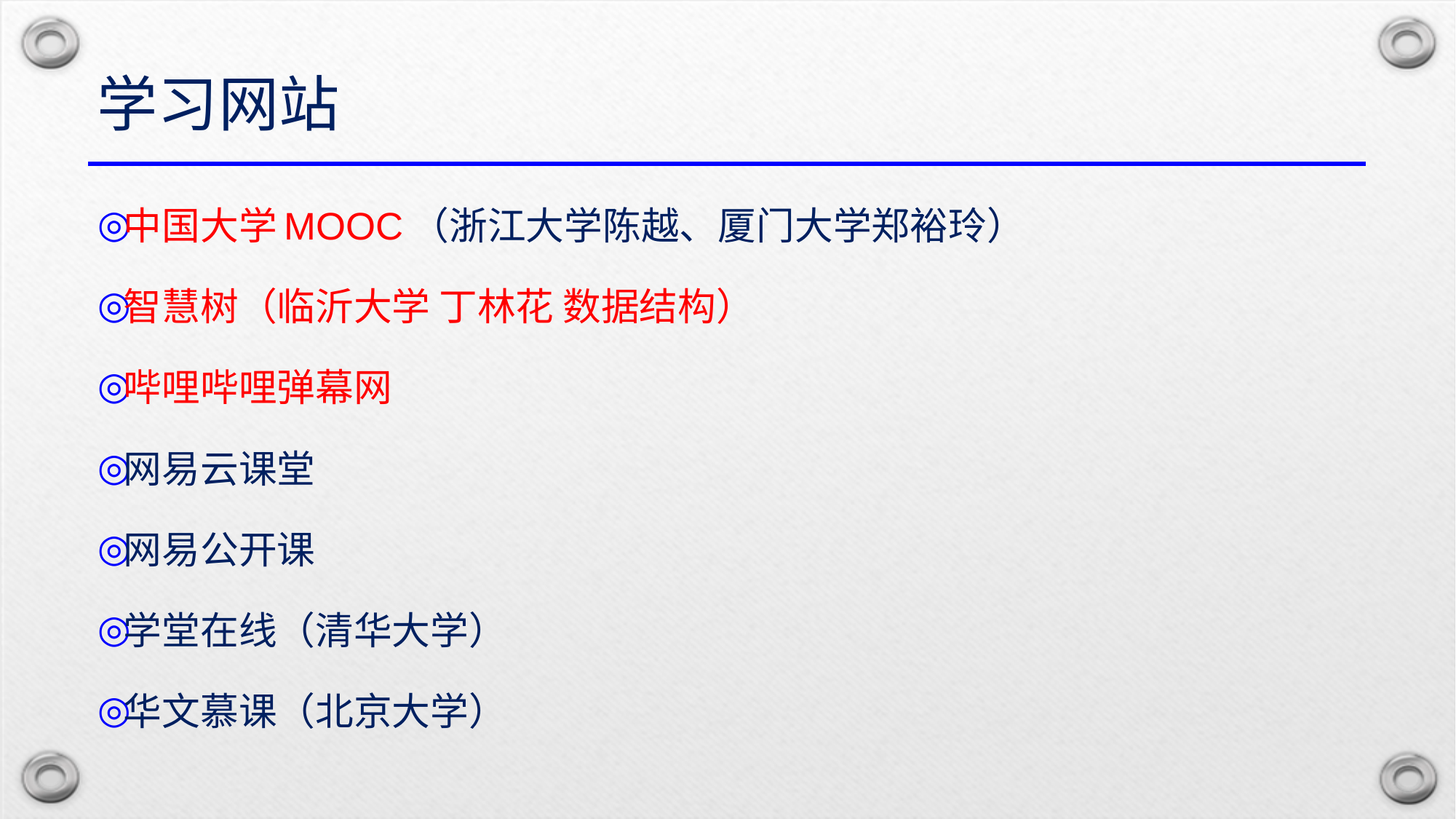

# 学习网站
中国大学MOOC（浙江大学陈越、厦门大学郑裕玲）
智慧树（临沂大学 丁林花 数据结构）
哔哩哔哩弹幕网
网易云课堂
网易公开课
学堂在线（清华大学）
华文慕课（北京大学）